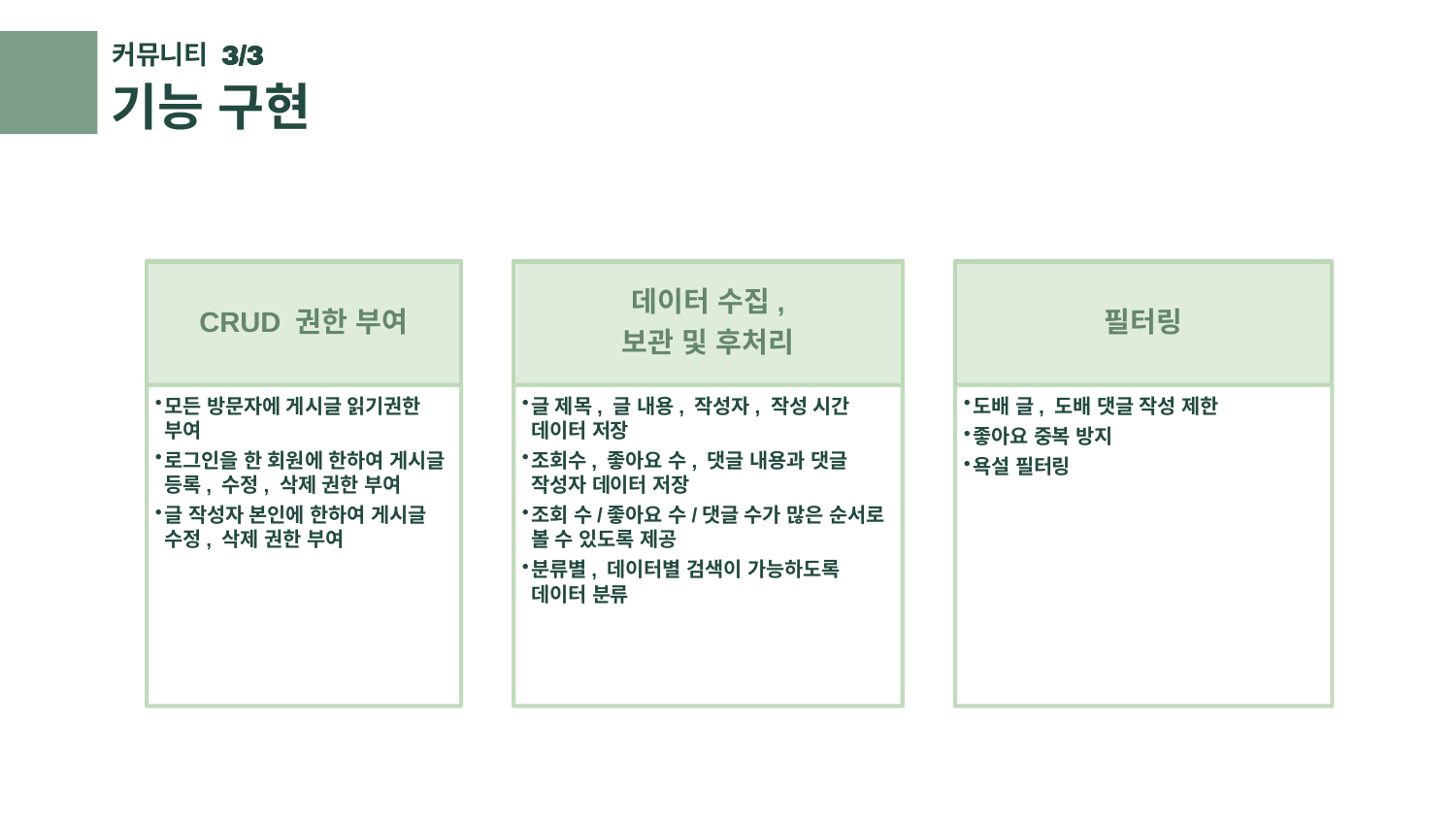

커뮤니티 3/3

# 기능 구현
CRUD 권한 부여
모든 방문자에 게시글 읽기권한 부여
로그인을 한 회원에 한하여 게시글 등록, 수정, 삭제 권한 부여
글 작성자 본인에 한하여 게시글 수정, 삭제 권한 부여
데이터 수집,
보관 및 후처리
글 제목, 글 내용, 작성자, 작성 시간   데이터 저장
조회수, 좋아요 수, 댓글 내용과 댓글 작성자 데이터 저장
조회 수/좋아요 수/댓글 수가 많은 순서로 볼 수 있도록 제공
분류별, 데이터별 검색이 가능하도록 데이터 분류
필터링
도배 글, 도배 댓글 작성 제한
좋아요 중복 방지
욕설 필터링